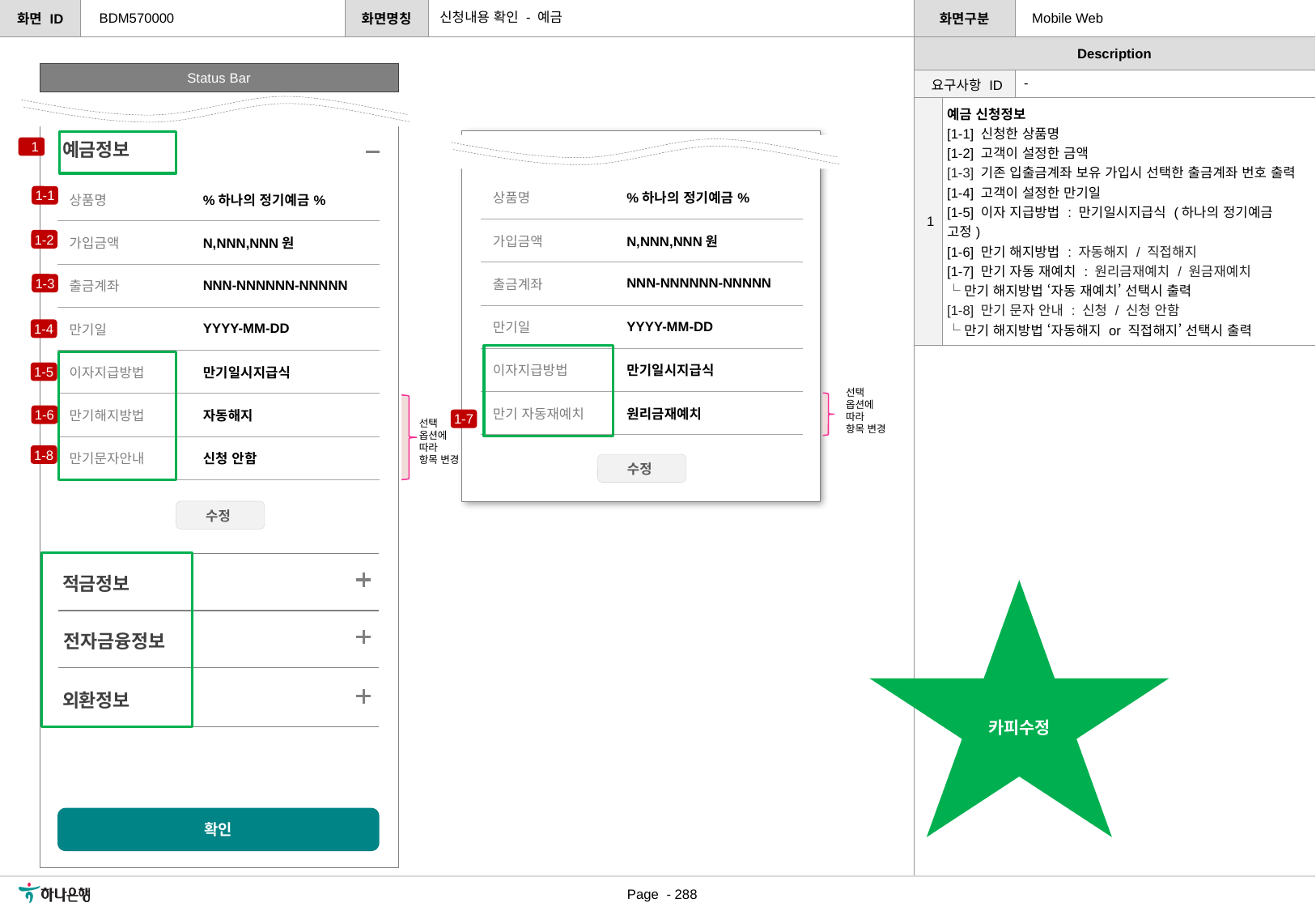

신청내용 확인 - 예금
BDM570000
Mobile Web
Status Bar

| 요구사항 ID | - |
| --- | --- |

| 1 | 예금 신청정보 [1-1] 신청한 상품명 [1-2] 고객이 설정한 금액 [1-3] 기존 입출금계좌 보유 가입시 선택한 출금계좌 번호 출력 [1-4] 고객이 설정한 만기일 [1-5] 이자 지급방법 : 만기일시지급식 (하나의 정기예금 고정) [1-6] 만기 해지방법 : 자동해지 / 직접해지 [1-7] 만기 자동 재예치 : 원리금재예치 / 원금재예치 └ 만기 해지방법 ‘자동 재예치’ 선택시 출력 [1-8] 만기 문자 안내 : 신청 / 신청 안함 └ 만기 해지방법 ‘자동해지 or 직접해지’ 선택시 출력 |
| --- | --- |

1
예금정보
| 상품명 | %하나의 정기예금% |
| --- | --- |
| 가입금액 | N,NNN,NNN원 |
| 출금계좌 | NNN-NNNNNN-NNNNN |
| 만기일 | YYYY-MM-DD |
| 이자지급방법 | 만기일시지급식 |
| 만기 자동재예치 | 원리금재예치 |
| 상품명 | %하나의 정기예금% |
| --- | --- |
| 가입금액 | N,NNN,NNN원 |
| 출금계좌 | NNN-NNNNNN-NNNNN |
| 만기일 | YYYY-MM-DD |
| 이자지급방법 | 만기일시지급식 |
| 만기해지방법 | 자동해지 |
| 만기문자안내 | 신청 안함 |
1-1
1-2
1-3
1-4

1-5
선택 옵션에 따라
항목 변경

1-6
1-7
선택 옵션에 따라
항목 변경
1-8

수정

수정

적금정보
카피수정
전자금융정보
외환정보
확인